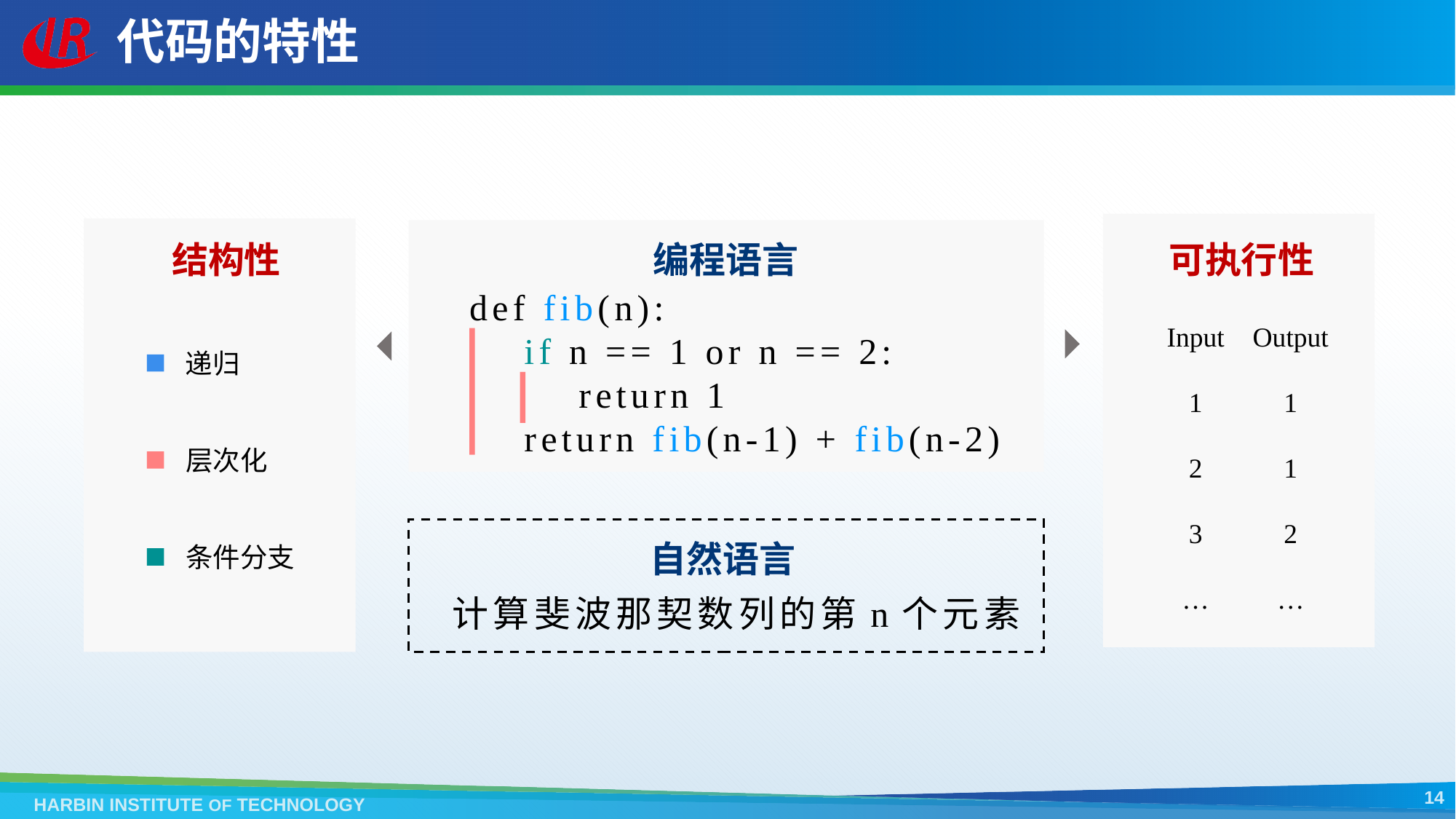

# 代码的特性

结构性
可执行性
编程语言
def fib(n):
    if n == 1 or n == 2:
        return 1
    return fib(n-1) + fib(n-2)
Output

1

1

2

…
Input

1

2

3

…

递归

层次化

自然语言
条件分支

计算斐波那契数列的第n个元素
14
HARBIN INSTITUTE OF TECHNOLOGY